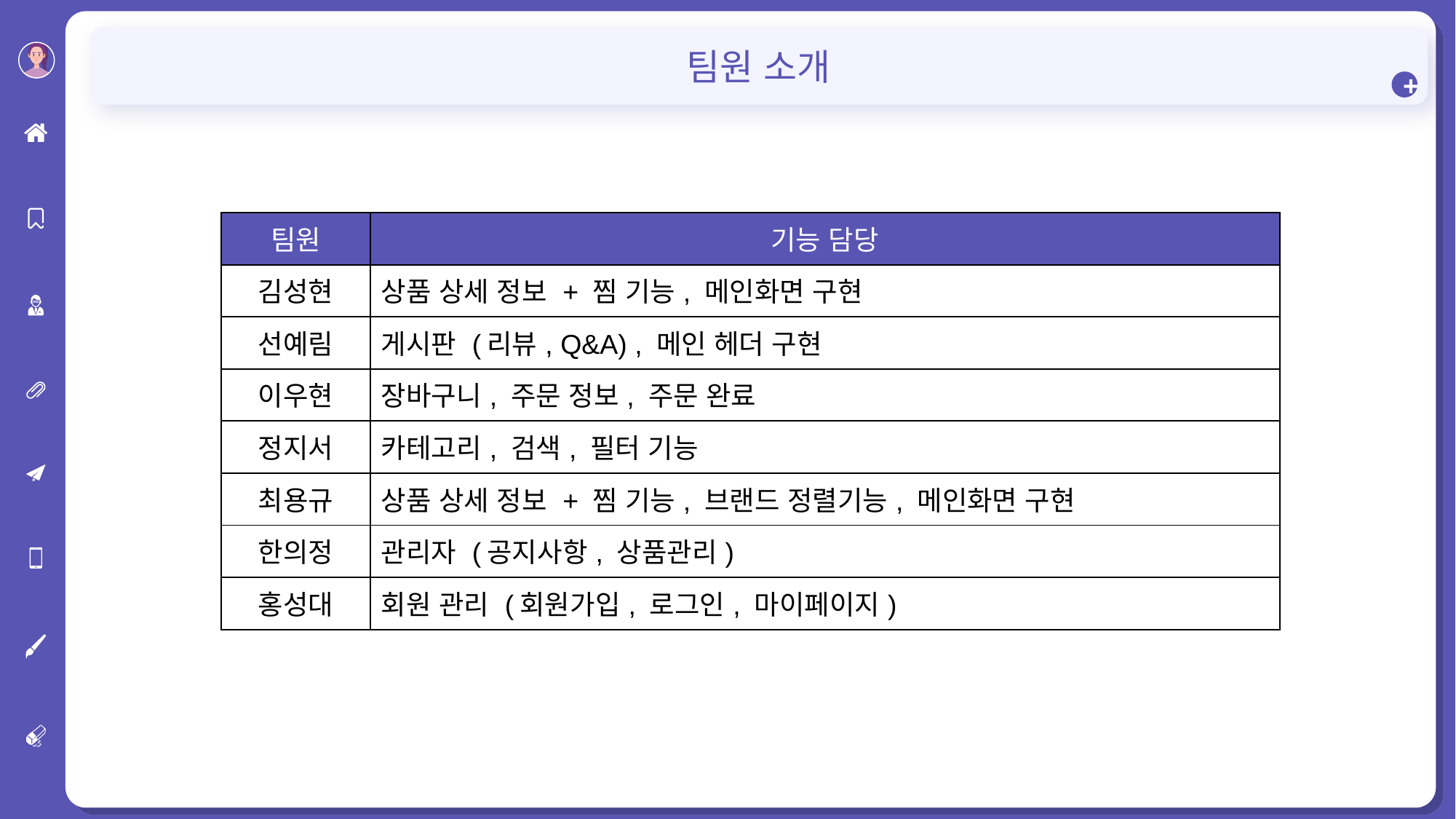

팀원 소개

+

| 팀원 | 기능 담당 |
| --- | --- |
| 김성현 | 상품 상세 정보 + 찜 기능, 메인화면 구현 |
| 선예림 | 게시판 (리뷰, Q&A) , 메인 헤더 구현 |
| 이우현 | 장바구니, 주문 정보, 주문 완료 |
| 정지서 | 카테고리, 검색, 필터 기능 |
| 최용규 | 상품 상세 정보 + 찜 기능, 브랜드 정렬기능, 메인화면 구현 |
| 한의정 | 관리자 (공지사항, 상품관리) |
| 홍성대 | 회원 관리 (회원가입, 로그인, 마이페이지) |